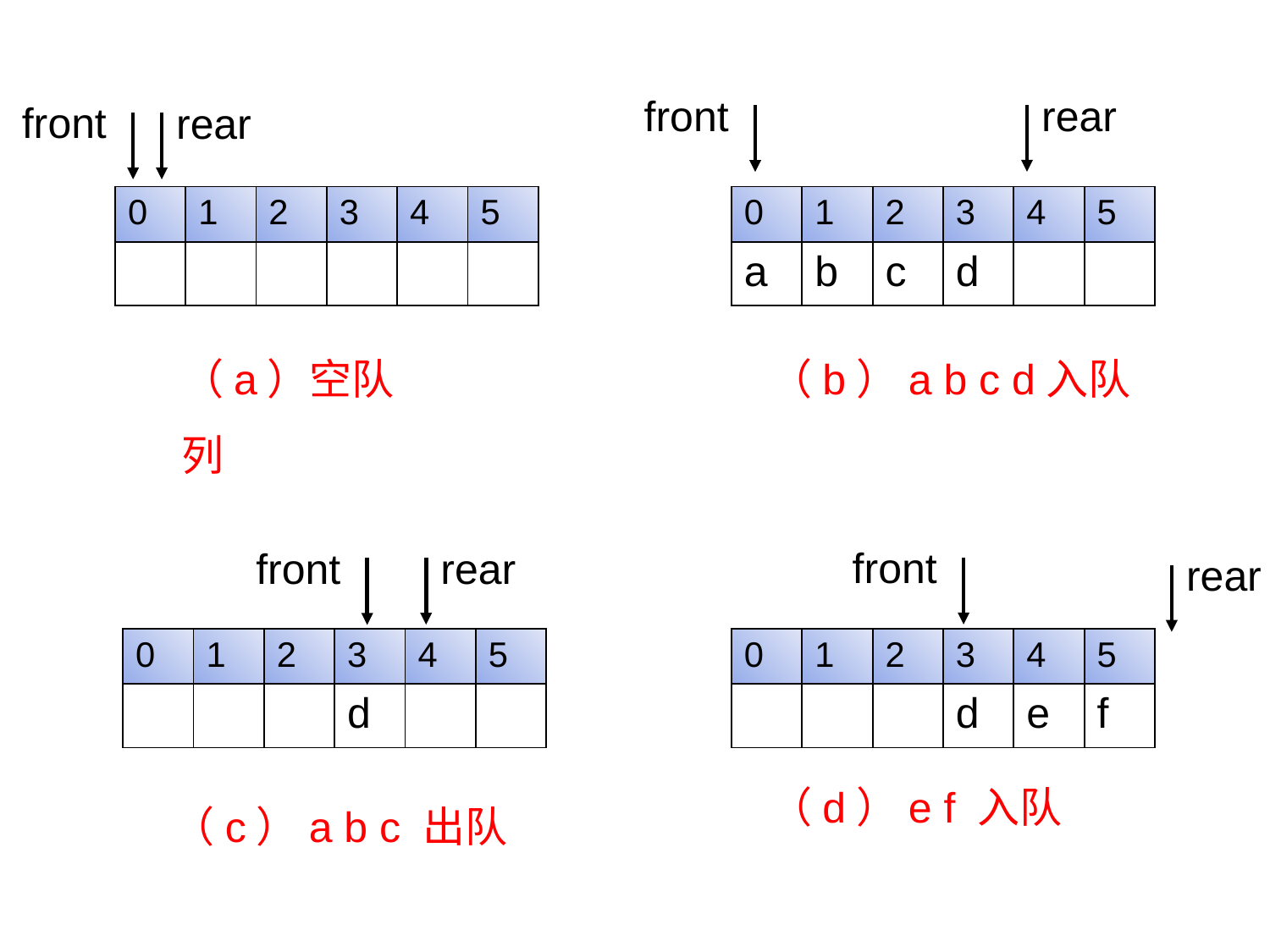

front
rear
front
rear
| 0 | 1 | 2 | 3 | 4 | 5 |
| --- | --- | --- | --- | --- | --- |
|  |  |  |  |  |  |
| 0 | 1 | 2 | 3 | 4 | 5 |
| --- | --- | --- | --- | --- | --- |
| a | b | c | d |  |  |
（b）a b c d入队
（a）空队列
front
front
rear
rear
| 0 | 1 | 2 | 3 | 4 | 5 |
| --- | --- | --- | --- | --- | --- |
|  |  |  | d |  |  |
| 0 | 1 | 2 | 3 | 4 | 5 |
| --- | --- | --- | --- | --- | --- |
|  |  |  | d | e | f |
（d）e f 入队
（c）a b c 出队
54